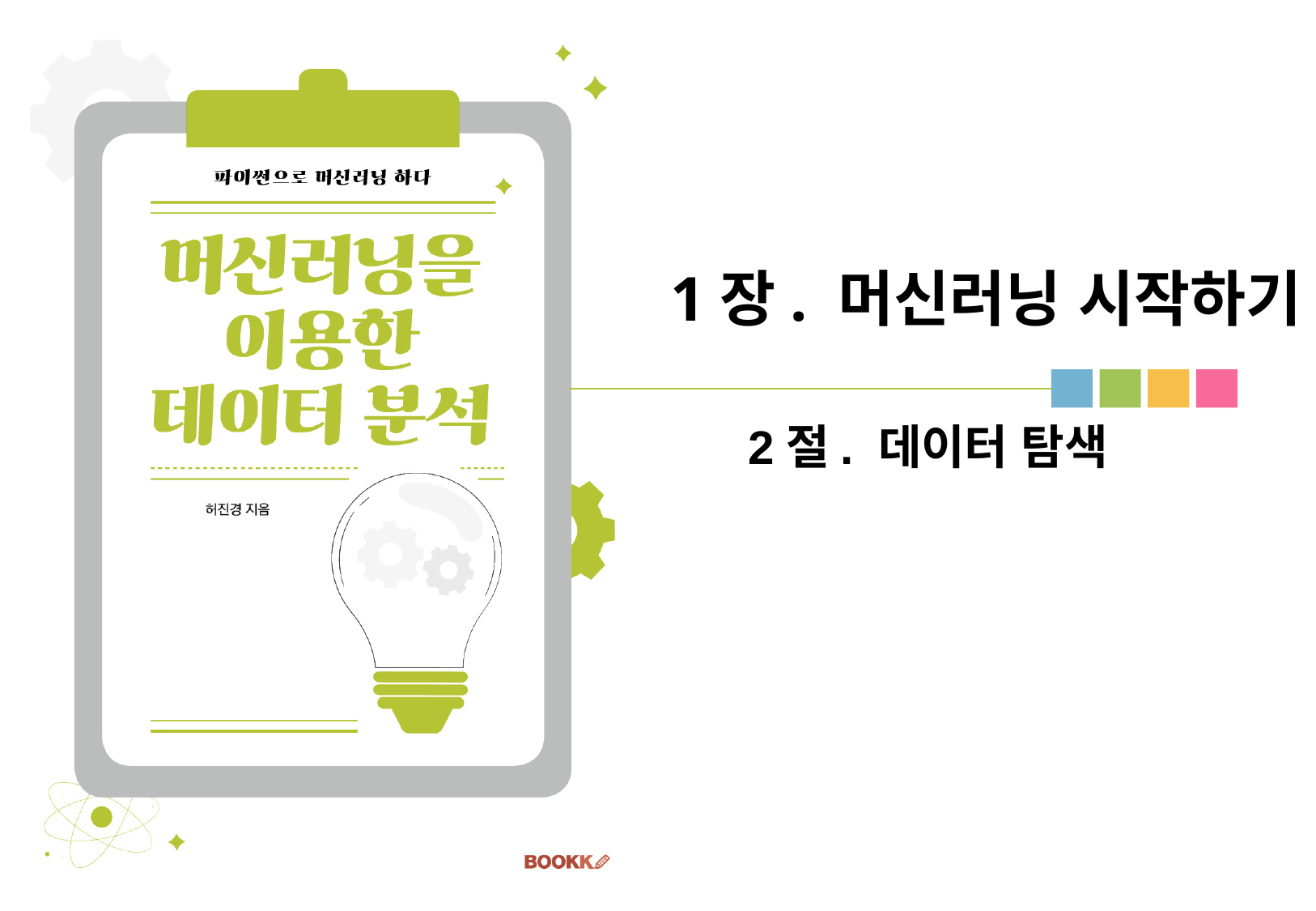

1장. 머신러닝 시작하기
# 2절. 데이터 탐색